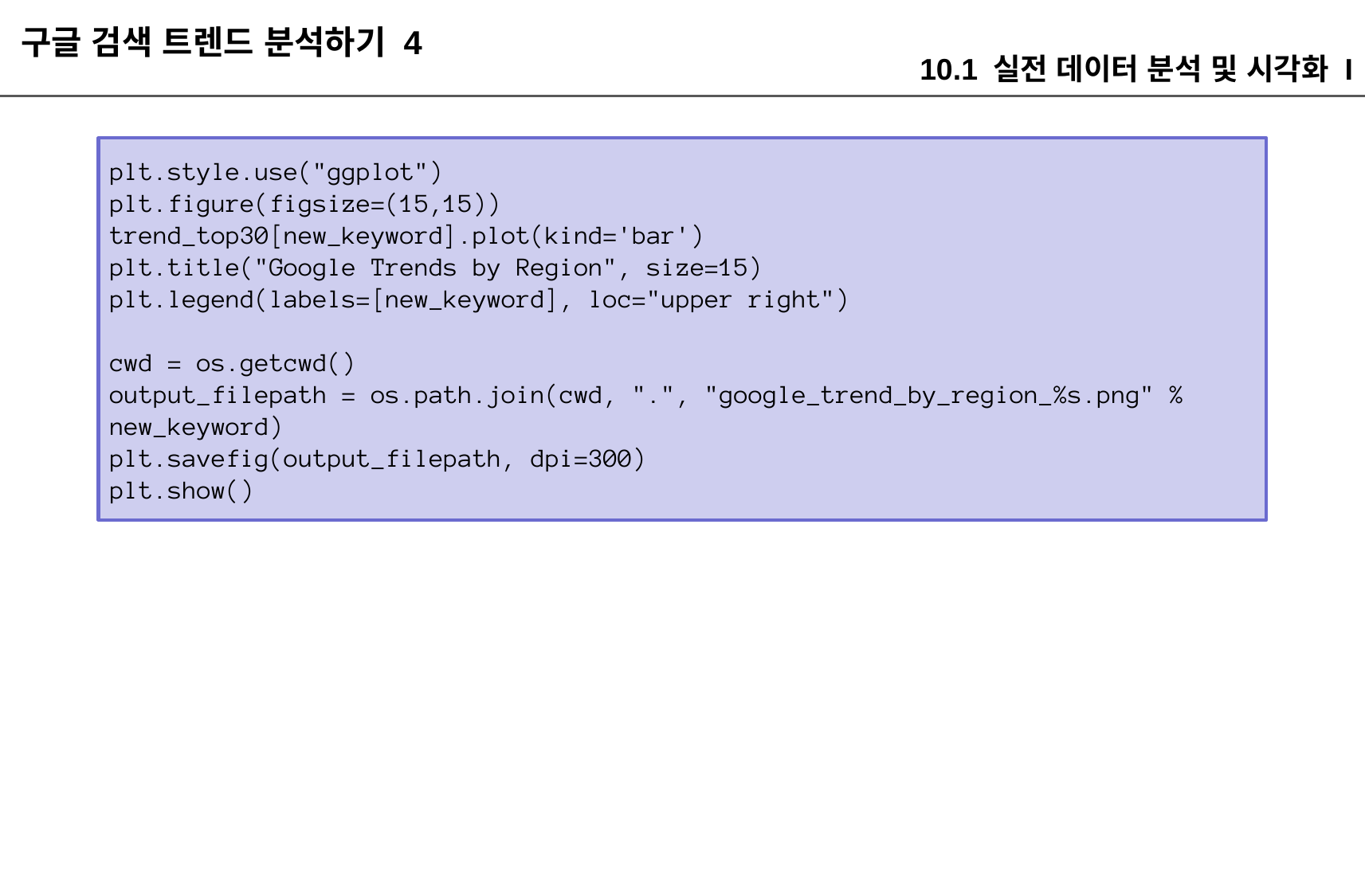

구글 검색 트렌드 분석하기 4
10.1 실전 데이터 분석 및 시각화 I
plt.style.use("ggplot")
plt.figure(figsize=(15,15))
trend_top30[new_keyword].plot(kind='bar')
plt.title("Google Trends by Region", size=15)
plt.legend(labels=[new_keyword], loc="upper right")

cwd = os.getcwd()
output_filepath = os.path.join(cwd, ".", "google_trend_by_region_%s.png" % new_keyword)
plt.savefig(output_filepath, dpi=300)
plt.show()